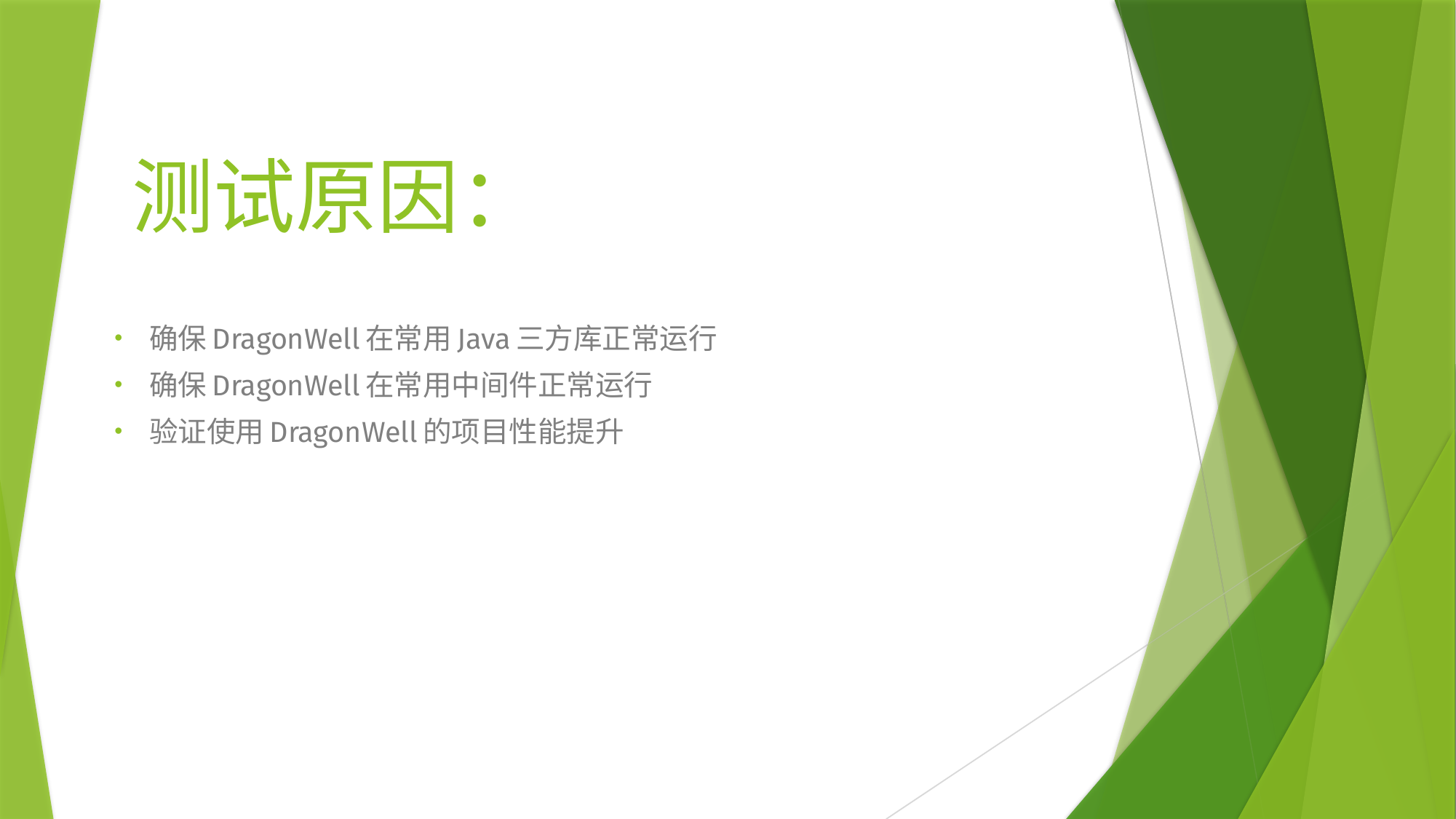

# 测试原因：
确保DragonWell在常用Java三方库正常运行
确保DragonWell在常用中间件正常运行
验证使用DragonWell的项目性能提升